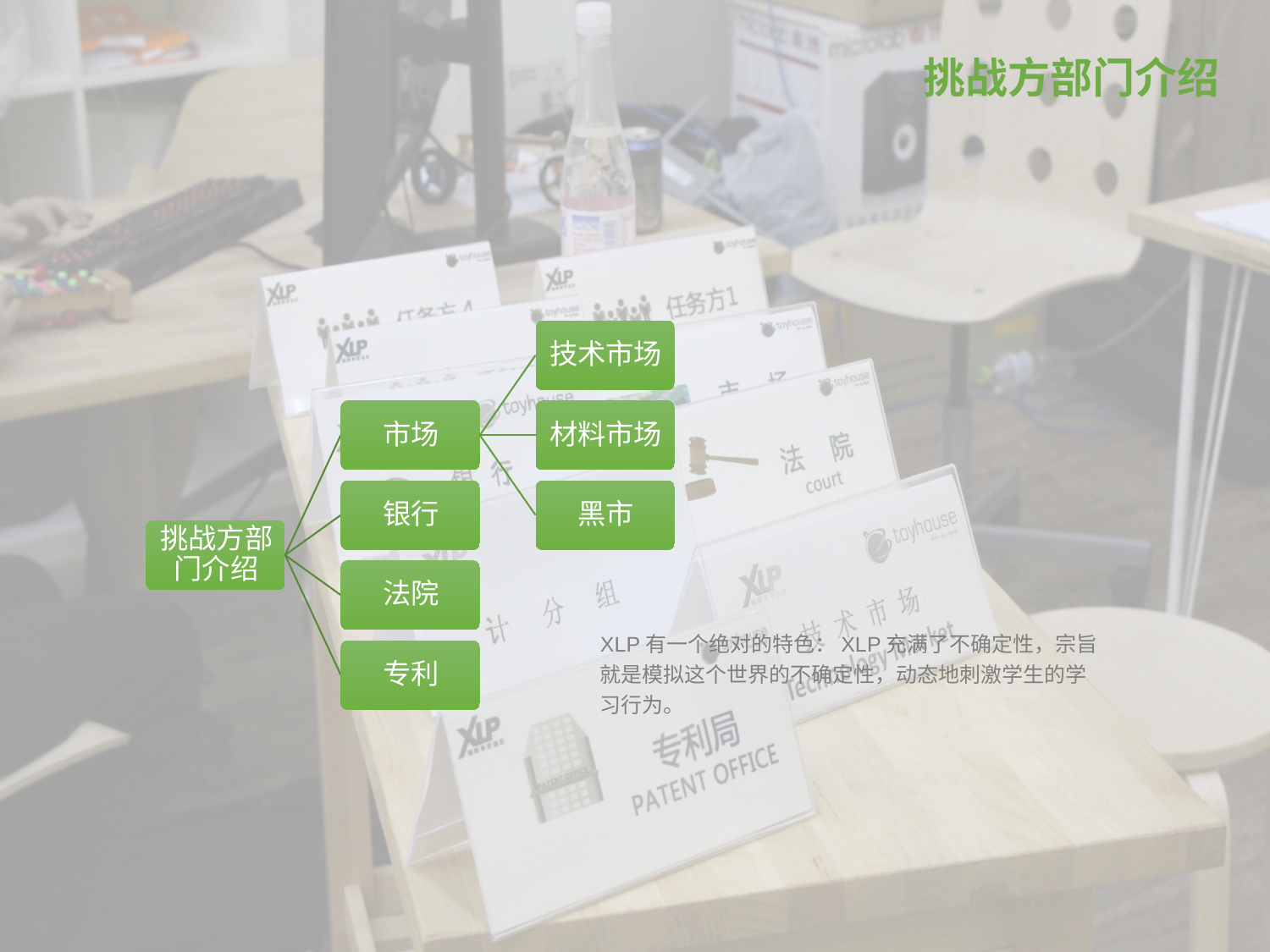

# 挑战方部门介绍
挑战方部门介绍

市场

技术市场

材料市场

黑市

银行

法院

专利
XLP有一个绝对的特色：XLP充满了不确定性，宗旨就是模拟这个世界的不确定性，动态地刺激学生的学习行为。